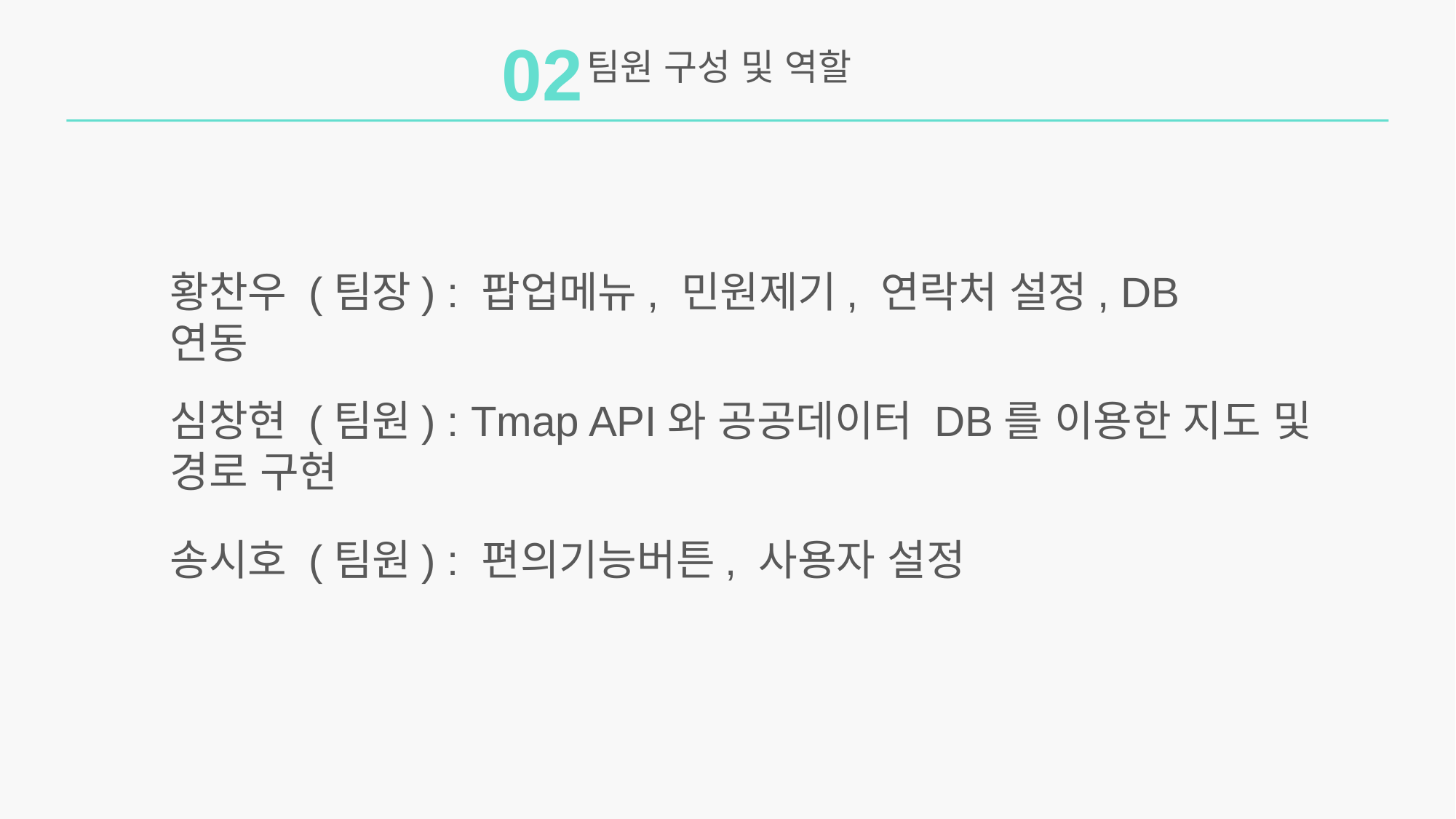

02
팀원 구성 및 역할

황찬우 (팀장) : 팝업메뉴, 민원제기, 연락처 설정, DB 연동
심창현 (팀원) : Tmap API와 공공데이터 DB를 이용한 지도 및 경로 구현
송시호 (팀원) : 편의기능버튼, 사용자 설정